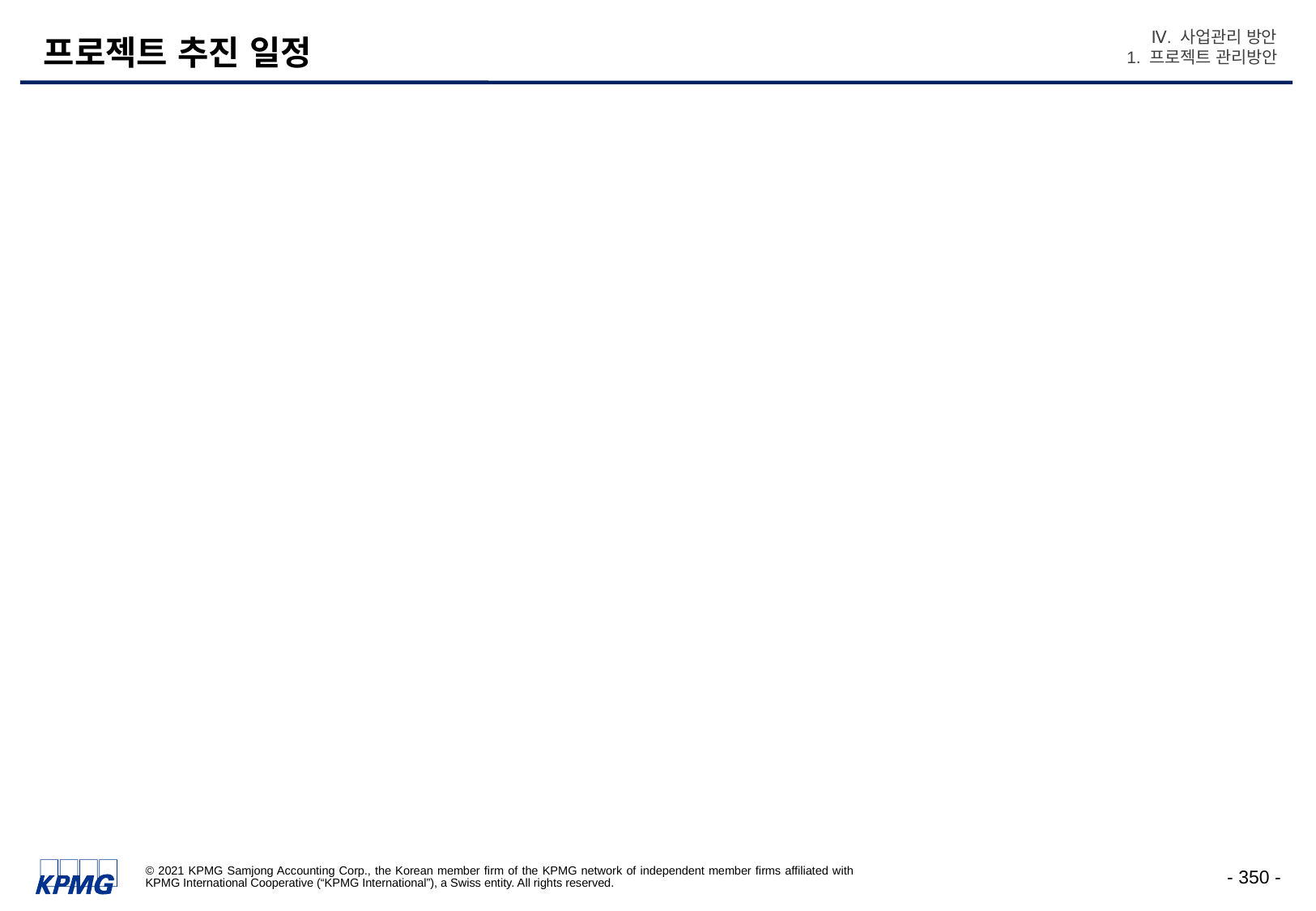

Ⅳ. 사업관리 방안
1. 프로젝트 관리방안
# 프로젝트 추진 일정